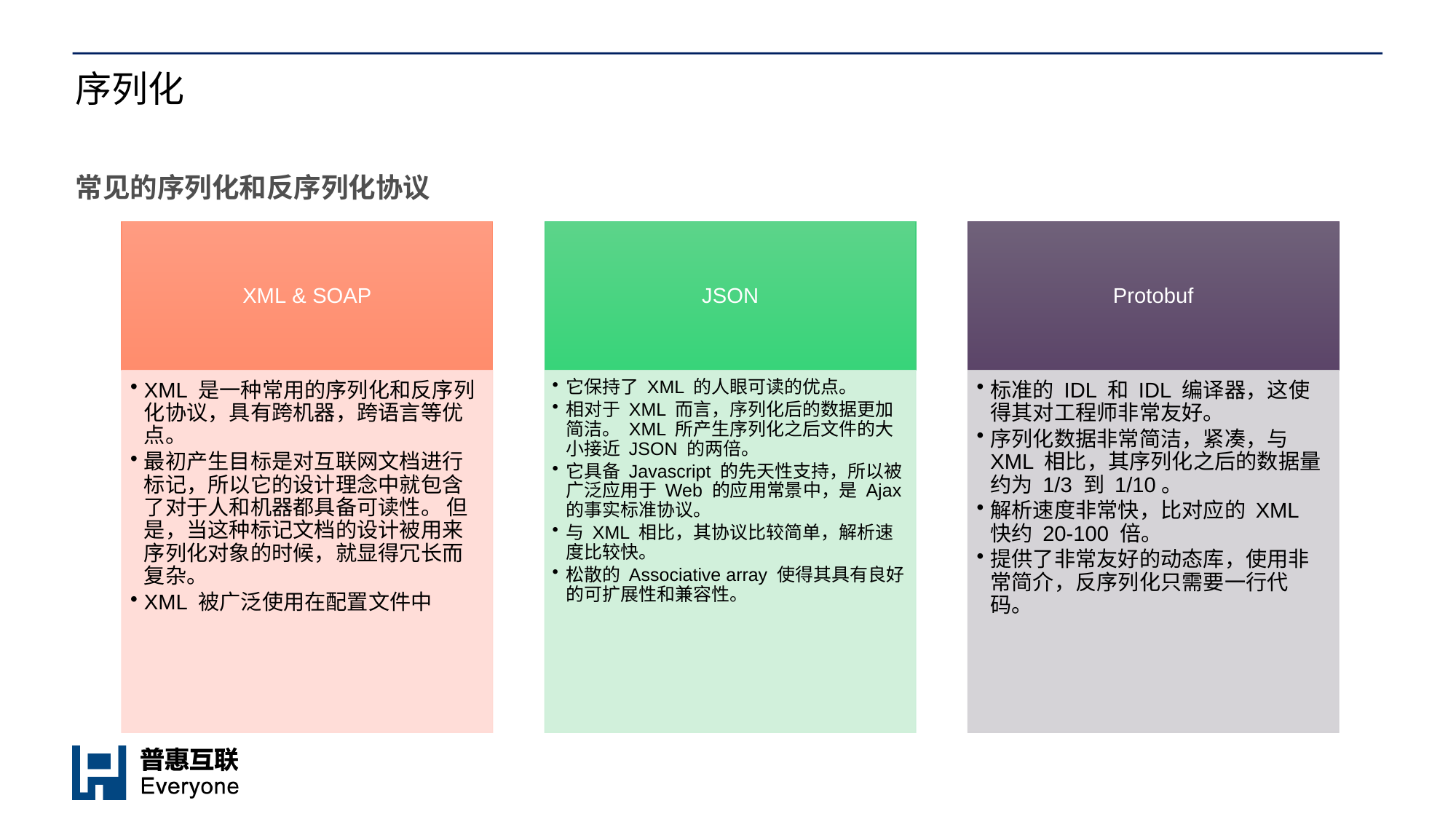

# 序列化
常见的序列化和反序列化协议
XML & SOAP
XML 是一种常用的序列化和反序列化协议，具有跨机器，跨语言等优点。
最初产生目标是对互联网文档进行标记，所以它的设计理念中就包含了对于人和机器都具备可读性。 但是，当这种标记文档的设计被用来序列化对象的时候，就显得冗长而复杂。
XML 被广泛使用在配置文件中
JSON
它保持了 XML 的人眼可读的优点。
相对于 XML 而言，序列化后的数据更加简洁。 XML 所产生序列化之后文件的大小接近 JSON 的两倍。
它具备 Javascript 的先天性支持，所以被广泛应用于 Web 的应用常景中，是 Ajax 的事实标准协议。
与 XML 相比，其协议比较简单，解析速度比较快。
松散的 Associative array 使得其具有良好的可扩展性和兼容性。
Protobuf
标准的 IDL 和 IDL 编译器，这使得其对工程师非常友好。
序列化数据非常简洁，紧凑，与 XML 相比，其序列化之后的数据量约为 1/3 到 1/10。
解析速度非常快，比对应的 XML 快约 20-100 倍。
提供了非常友好的动态库，使用非常简介，反序列化只需要一行代码。